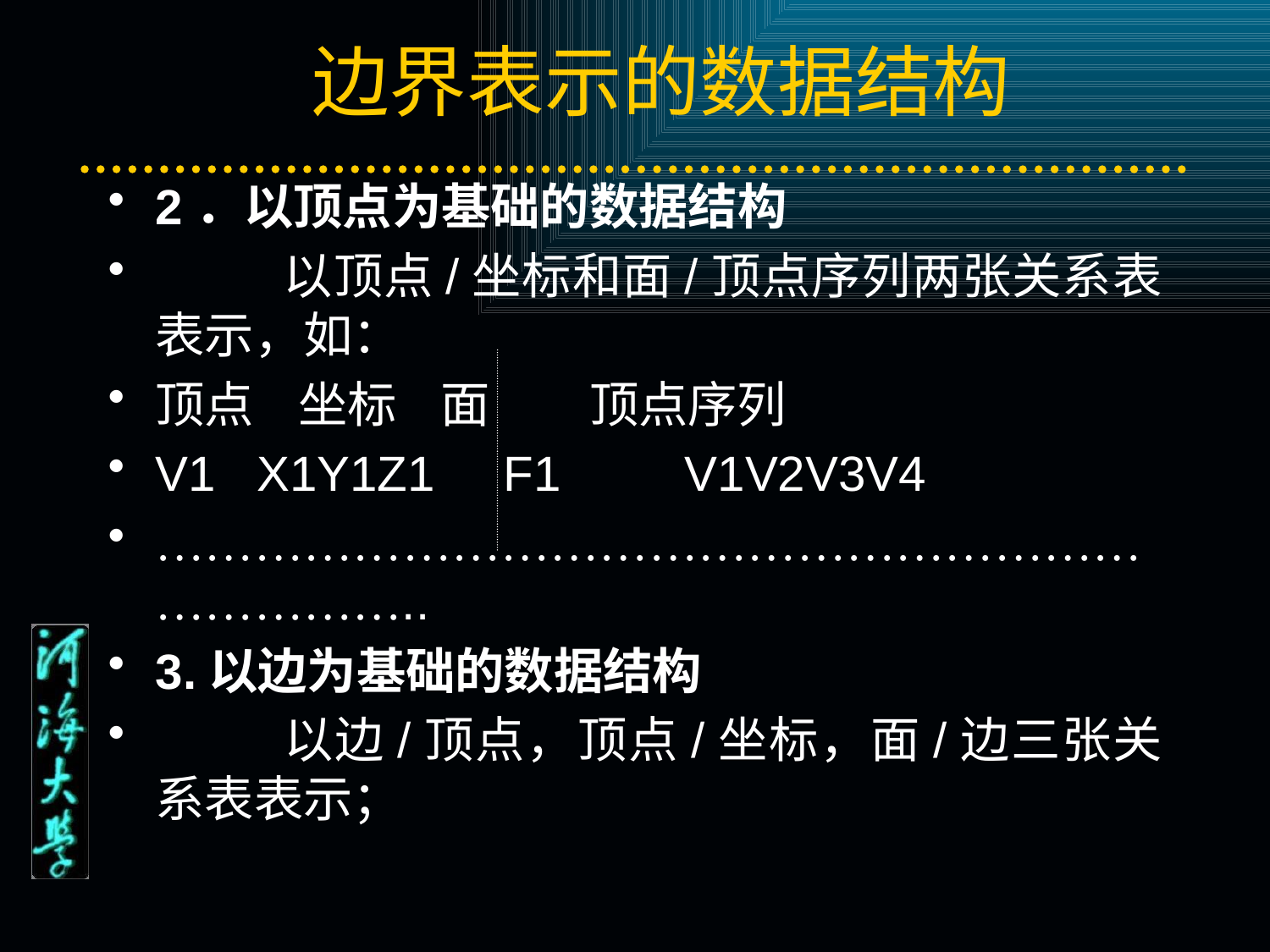

# 边界表示的数据结构
2．以顶点为基础的数据结构
	以顶点/坐标和面/顶点序列两张关系表表示，如：
顶点    坐标    面         顶点序列
V1   X1Y1Z1     F1         V1V2V3V4
…………………………………………………………………..
3.以边为基础的数据结构
	以边/顶点，顶点/坐标，面/边三张关系表表示；

64